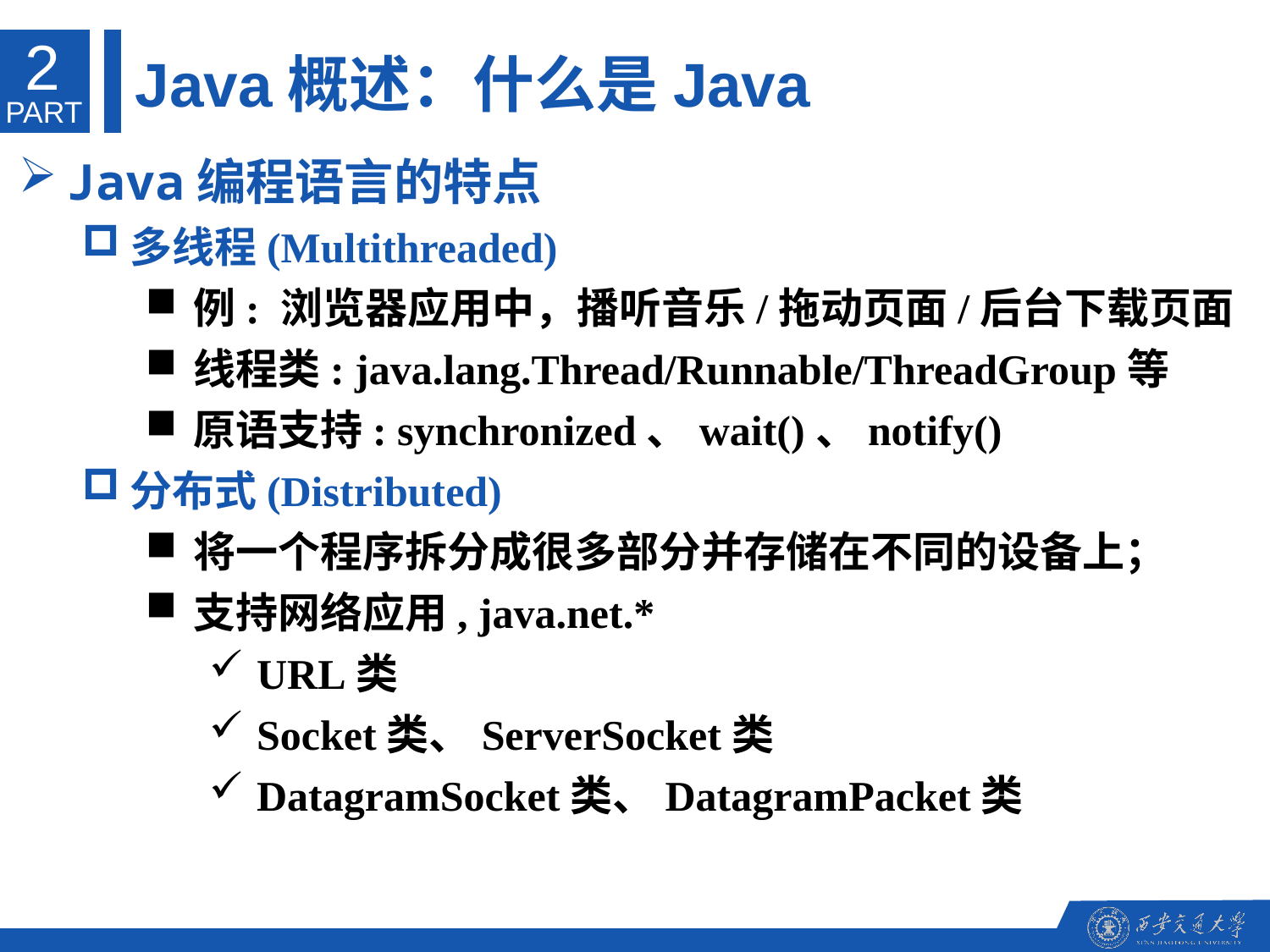

2
Java概述：什么是Java
PART
Java编程语言的特点
多线程(Multithreaded)
例: 浏览器应用中，播听音乐/拖动页面/后台下载页面
线程类: java.lang.Thread/Runnable/ThreadGroup等
原语支持: synchronized、wait()、notify()
分布式(Distributed)
将一个程序拆分成很多部分并存储在不同的设备上；
支持网络应用, java.net.*
URL类
Socket类、ServerSocket类
DatagramSocket类、DatagramPacket类